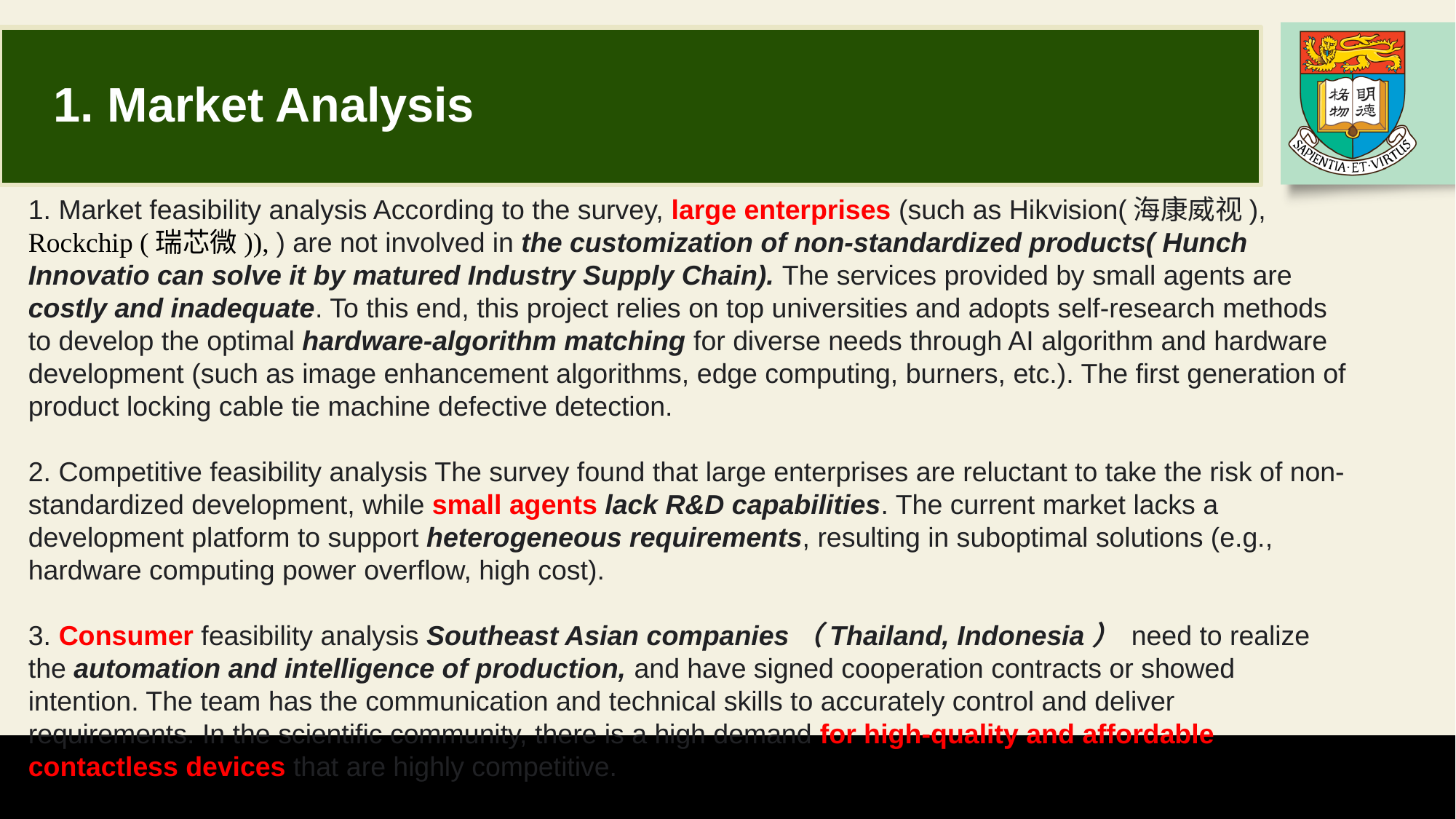

# 1. Market Analysis
1. Market feasibility analysis According to the survey, large enterprises (such as Hikvision(海康威视), Rockchip (瑞芯微)), ) are not involved in the customization of non-standardized products( Hunch Innovatio can solve it by matured Industry Supply Chain). The services provided by small agents are costly and inadequate. To this end, this project relies on top universities and adopts self-research methods to develop the optimal hardware-algorithm matching for diverse needs through AI algorithm and hardware development (such as image enhancement algorithms, edge computing, burners, etc.). The first generation of product locking cable tie machine defective detection.
2. Competitive feasibility analysis The survey found that large enterprises are reluctant to take the risk of non-standardized development, while small agents lack R&D capabilities. The current market lacks a development platform to support heterogeneous requirements, resulting in suboptimal solutions (e.g., hardware computing power overflow, high cost).
3. Consumer feasibility analysis Southeast Asian companies（Thailand, Indonesia） need to realize the automation and intelligence of production, and have signed cooperation contracts or showed intention. The team has the communication and technical skills to accurately control and deliver requirements. In the scientific community, there is a high demand for high-quality and affordable contactless devices that are highly competitive.